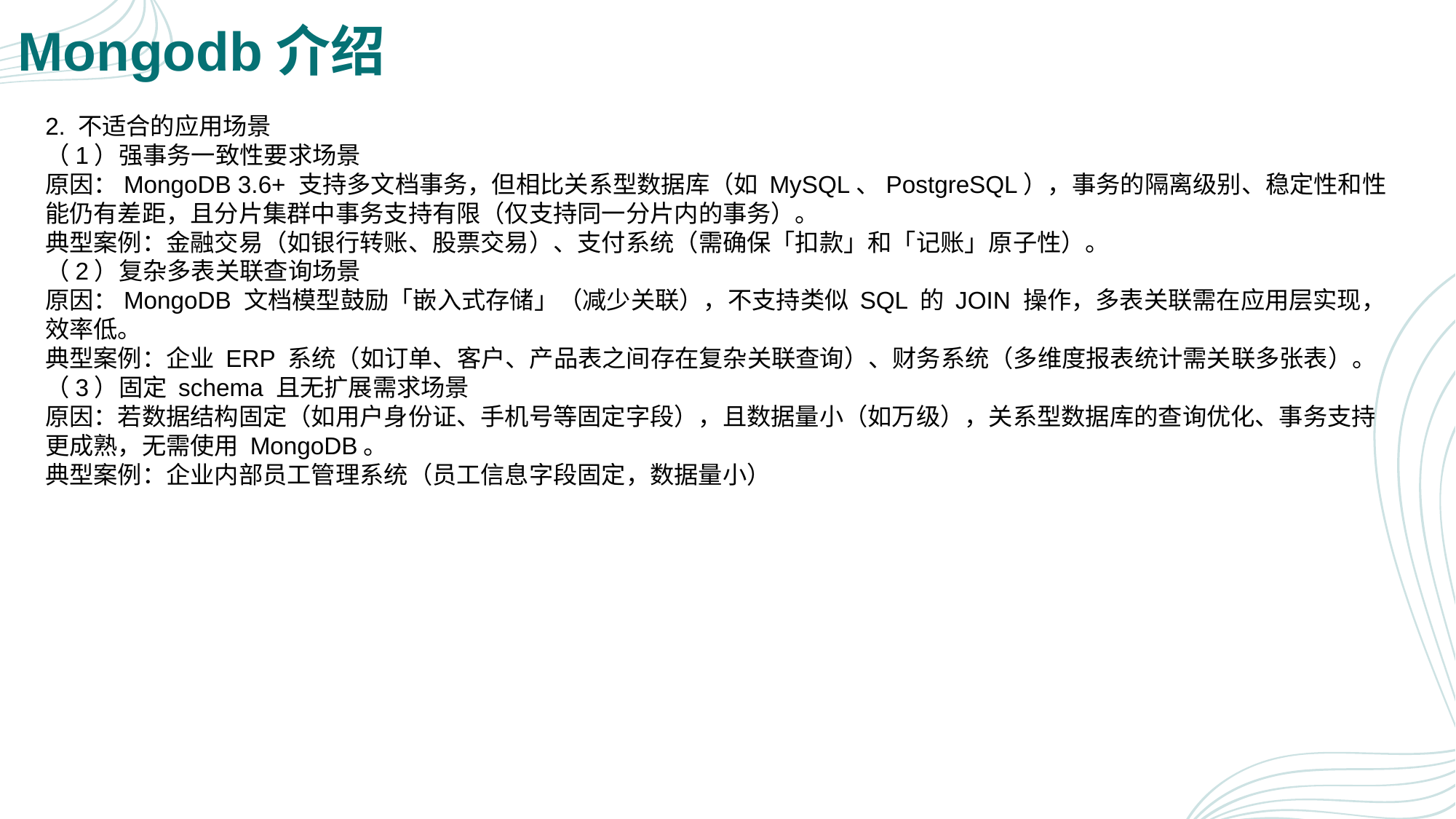

# Mongodb介绍
2. 不适合的应用场景
（1）强事务一致性要求场景
原因：MongoDB 3.6+ 支持多文档事务，但相比关系型数据库（如 MySQL、PostgreSQL），事务的隔离级别、稳定性和性能仍有差距，且分片集群中事务支持有限（仅支持同一分片内的事务）。
典型案例：金融交易（如银行转账、股票交易）、支付系统（需确保「扣款」和「记账」原子性）。
（2）复杂多表关联查询场景
原因：MongoDB 文档模型鼓励「嵌入式存储」（减少关联），不支持类似 SQL 的 JOIN 操作，多表关联需在应用层实现，效率低。
典型案例：企业 ERP 系统（如订单、客户、产品表之间存在复杂关联查询）、财务系统（多维度报表统计需关联多张表）。
（3）固定 schema 且无扩展需求场景
原因：若数据结构固定（如用户身份证、手机号等固定字段），且数据量小（如万级），关系型数据库的查询优化、事务支持更成熟，无需使用 MongoDB。
典型案例：企业内部员工管理系统（员工信息字段固定，数据量小）